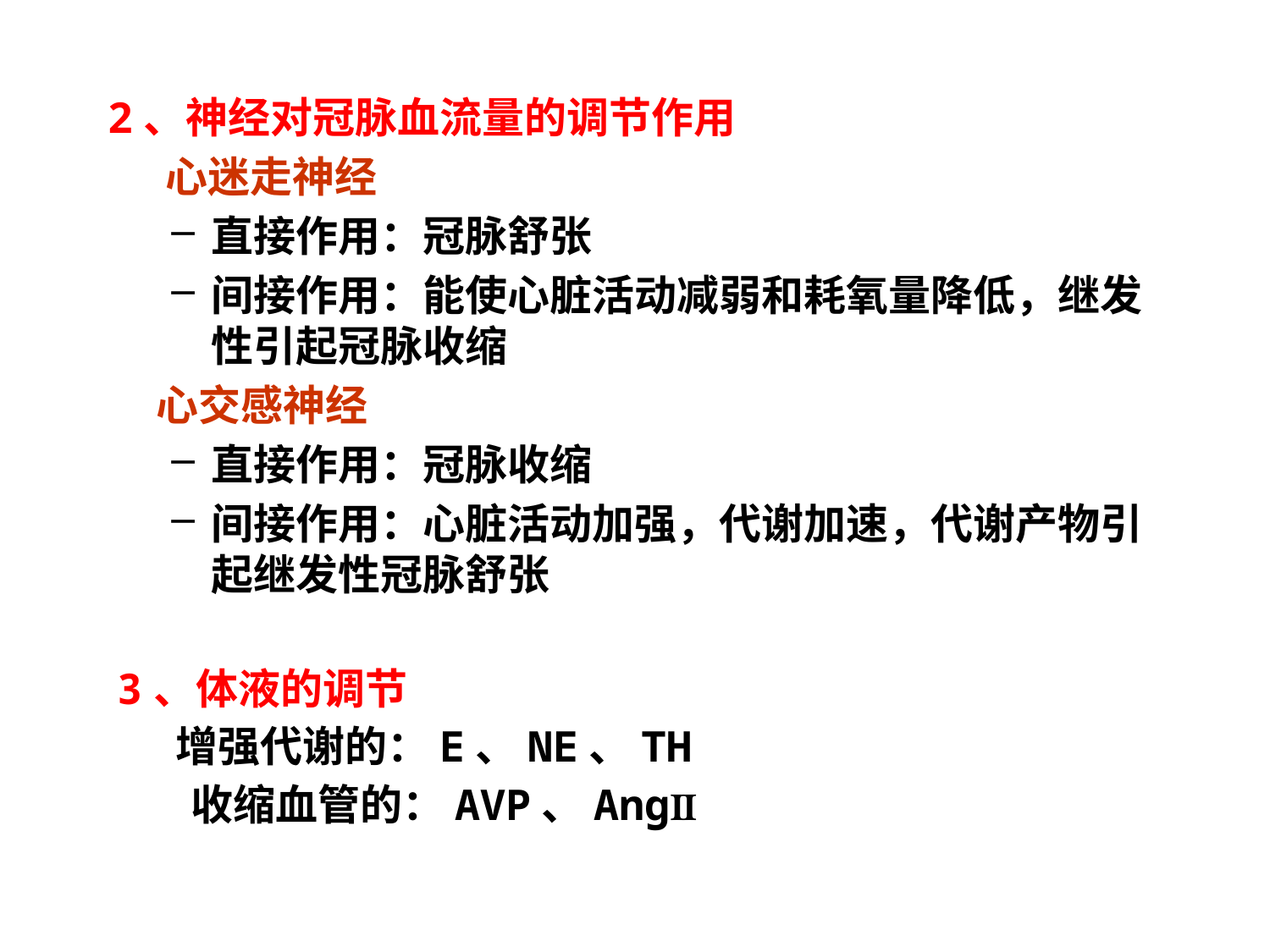

2、神经对冠脉血流量的调节作用
     心迷走神经
直接作用：冠脉舒张
间接作用：能使心脏活动减弱和耗氧量降低，继发性引起冠脉收缩
    心交感神经
直接作用：冠脉收缩
间接作用：心脏活动加强，代谢加速，代谢产物引起继发性冠脉舒张
3、体液的调节
增强代谢的：E、NE、TH
收缩血管的：AVP、AngⅡ